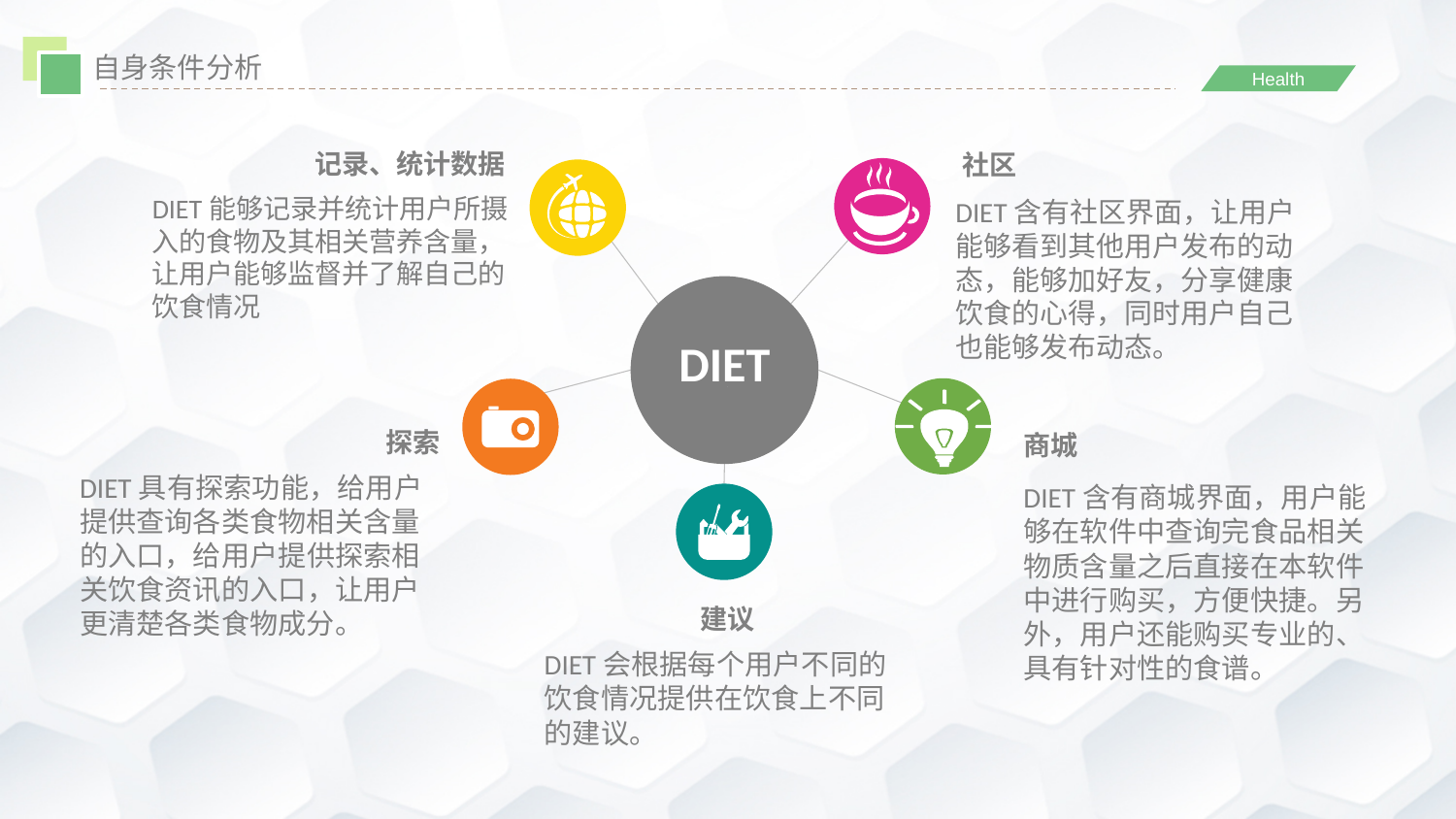

自身条件分析
记录、统计数据
社区

DIET能够记录并统计用户所摄入的食物及其相关营养含量，让用户能够监督并了解自己的饮食情况

DIET含有社区界面，让用户能够看到其他用户发布的动态，能够加好友，分享健康饮食的心得，同时用户自己也能够发布动态。

DIET

探索
商城

DIET具有探索功能，给用户提供查询各类食物相关含量的入口，给用户提供探索相关饮食资讯的入口，让用户更清楚各类食物成分。
DIET含有商城界面，用户能够在软件中查询完食品相关物质含量之后直接在本软件中进行购买，方便快捷。另外，用户还能购买专业的、具有针对性的食谱。

建议
DIET会根据每个用户不同的饮食情况提供在饮食上不同的建议。